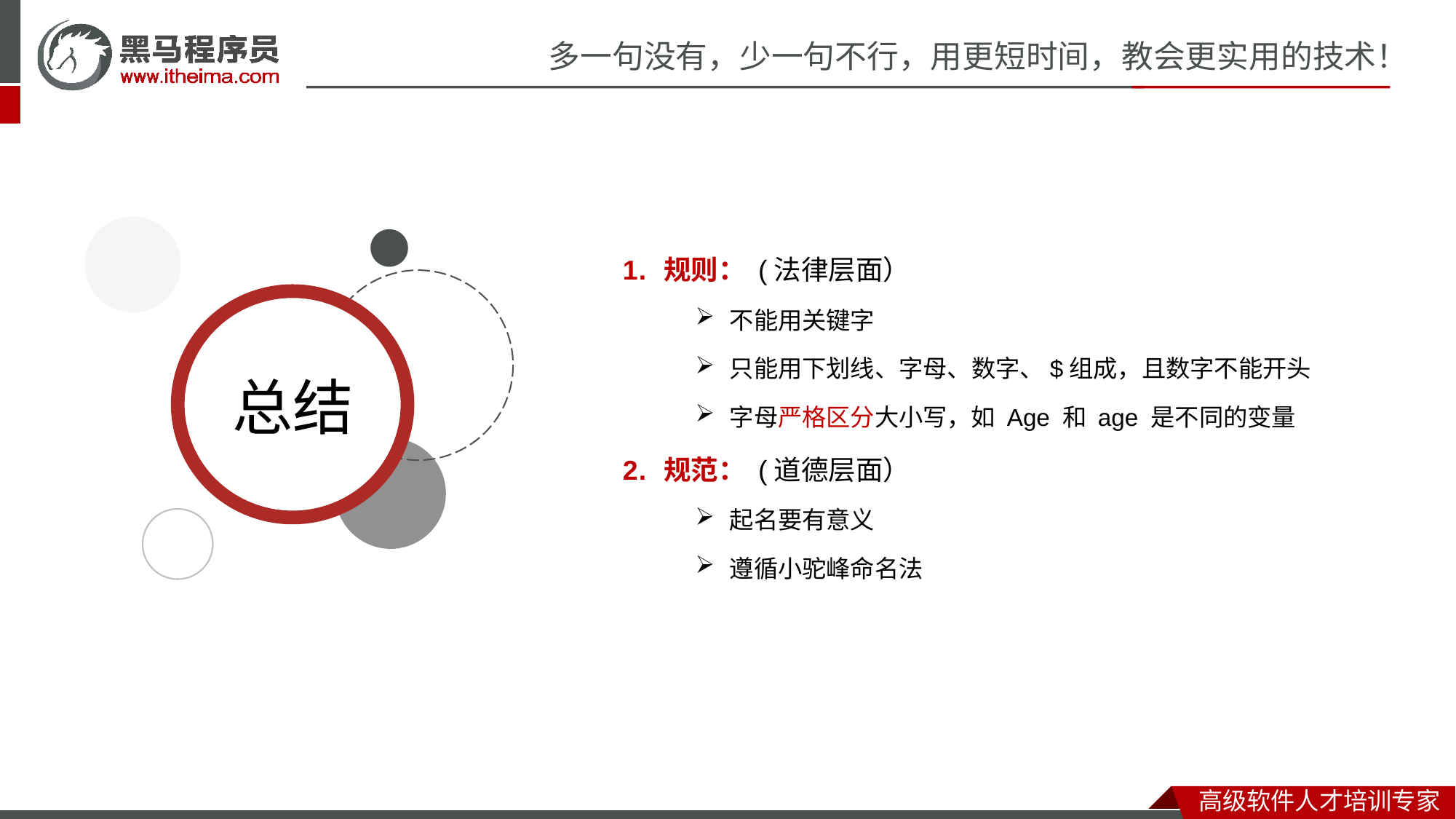

规则： (法律层面）
不能用关键字
只能用下划线、字母、数字、$组成，且数字不能开头
字母严格区分大小写，如 Age 和 age 是不同的变量
规范： (道德层面）
起名要有意义
遵循小驼峰命名法